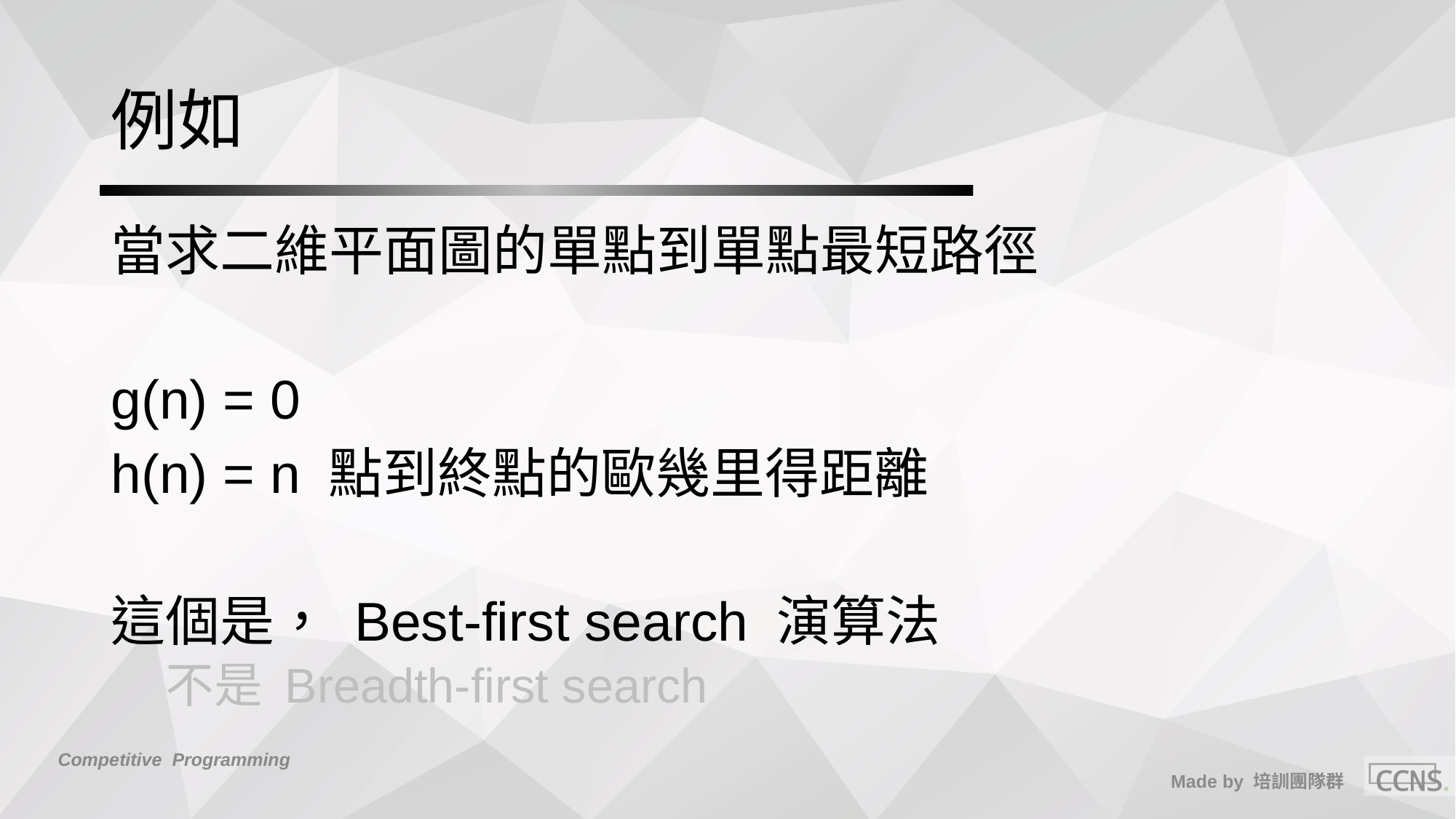

# 例如
當求二維平面圖的單點到單點最短路徑

g(n) = 0
h(n) = n 點到終點的歐幾里得距離

這個是， Best-first search 演算法
不是 Breadth-first search